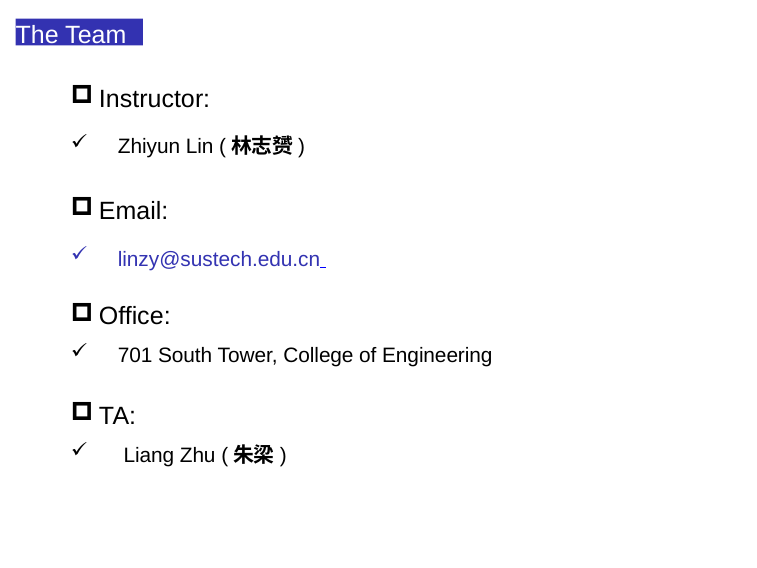

The Team
Instructor:
Zhiyun Lin (林志赟)

Email:
linzy@sustech.edu.cn

Office:
701 South Tower, College of Engineering

TA:
 Liang Zhu (朱梁)